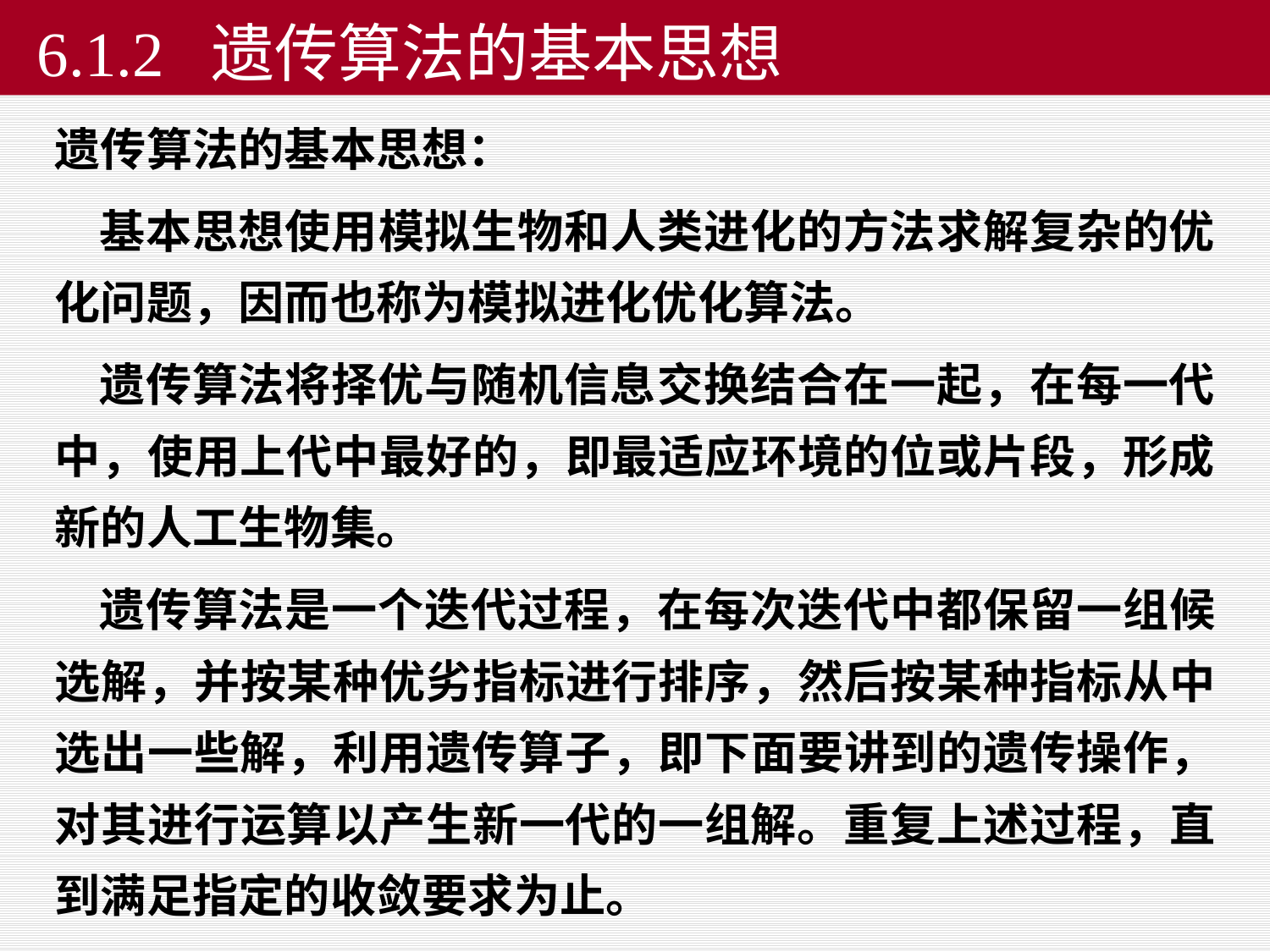

# 6.1.2  遗传算法的基本思想
遗传算法的基本思想：
   基本思想使用模拟生物和人类进化的方法求解复杂的优化问题，因而也称为模拟进化优化算法。
   遗传算法将择优与随机信息交换结合在一起，在每一代中，使用上代中最好的，即最适应环境的位或片段，形成新的人工生物集。
   遗传算法是一个迭代过程，在每次迭代中都保留一组候选解，并按某种优劣指标进行排序，然后按某种指标从中选出一些解，利用遗传算子，即下面要讲到的遗传操作，对其进行运算以产生新一代的一组解。重复上述过程，直到满足指定的收敛要求为止。

16